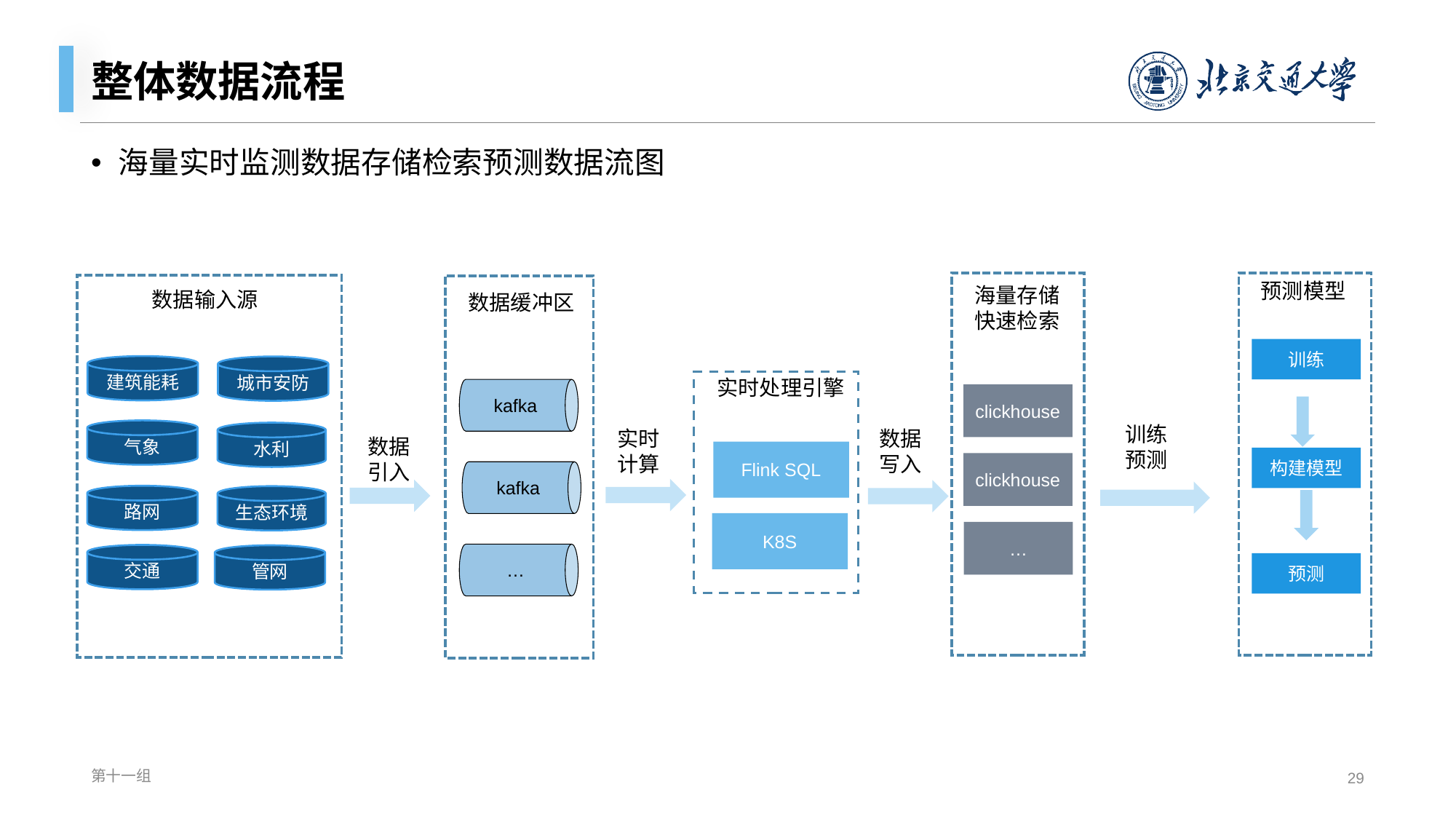

# 整体数据流程
海量实时监测数据存储检索预测数据流图
预测模型

海量存储
快速检索
数据输入源
数据缓冲区
训练
kafka
建筑能耗
城市安防
实时处理引擎

clickhouse

训练
预测
实时
计算
数据
写入
气象
水利
数据
引入
kafka
Flink SQL

构建模型
clickhouse

路网
生态环境

…
K8S
…
交通
管网
预测
第十一组
29